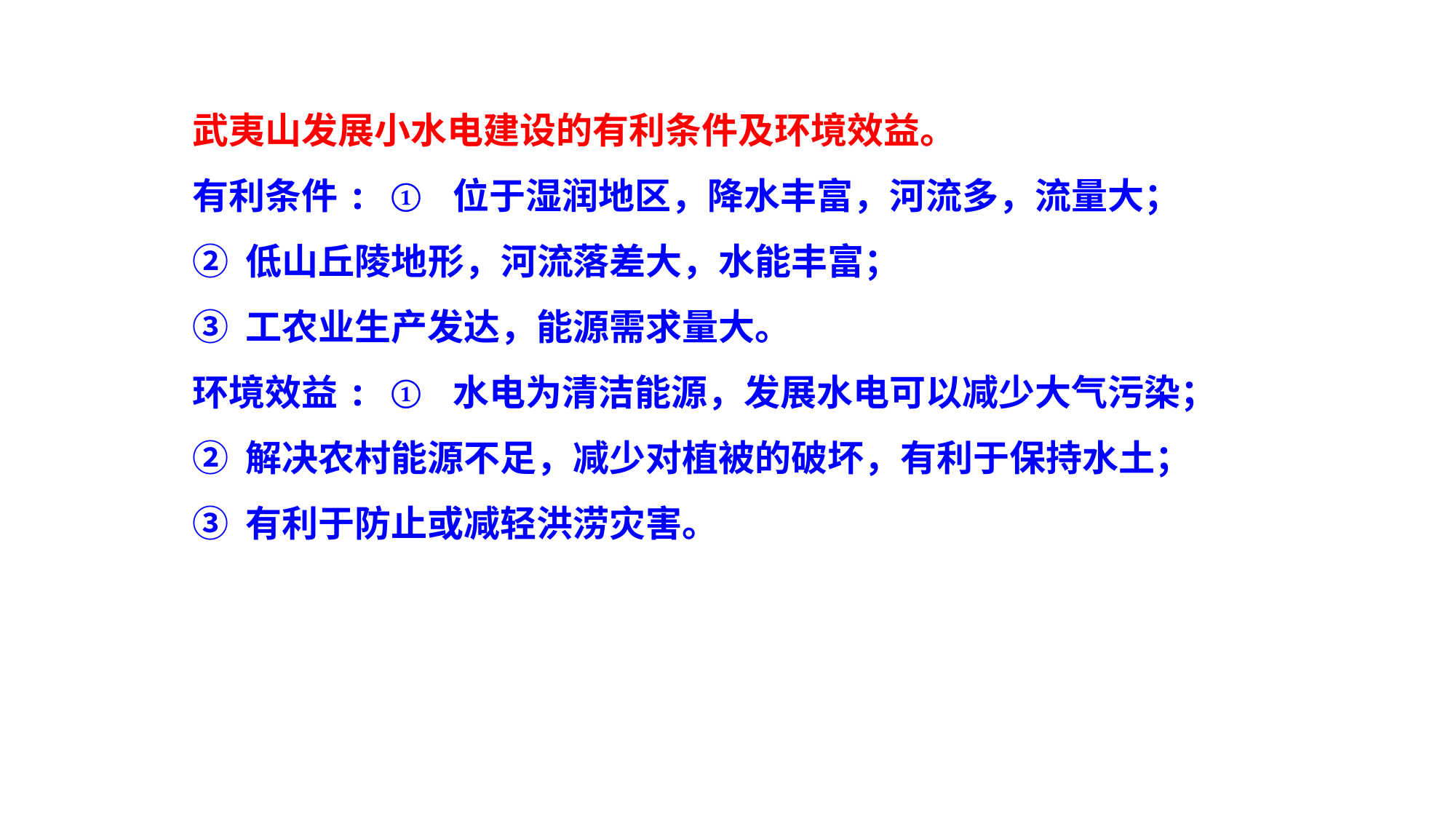

武夷山发展小水电建设的有利条件及环境效益。
有利条件: ① 位于湿润地区，降水丰富，河流多，流量大；
② 低山丘陵地形，河流落差大，水能丰富；
③ 工农业生产发达，能源需求量大。
环境效益: ① 水电为清洁能源，发展水电可以减少大气污染；
② 解决农村能源不足，减少对植被的破坏，有利于保持水土；
③ 有利于防止或减轻洪涝灾害。